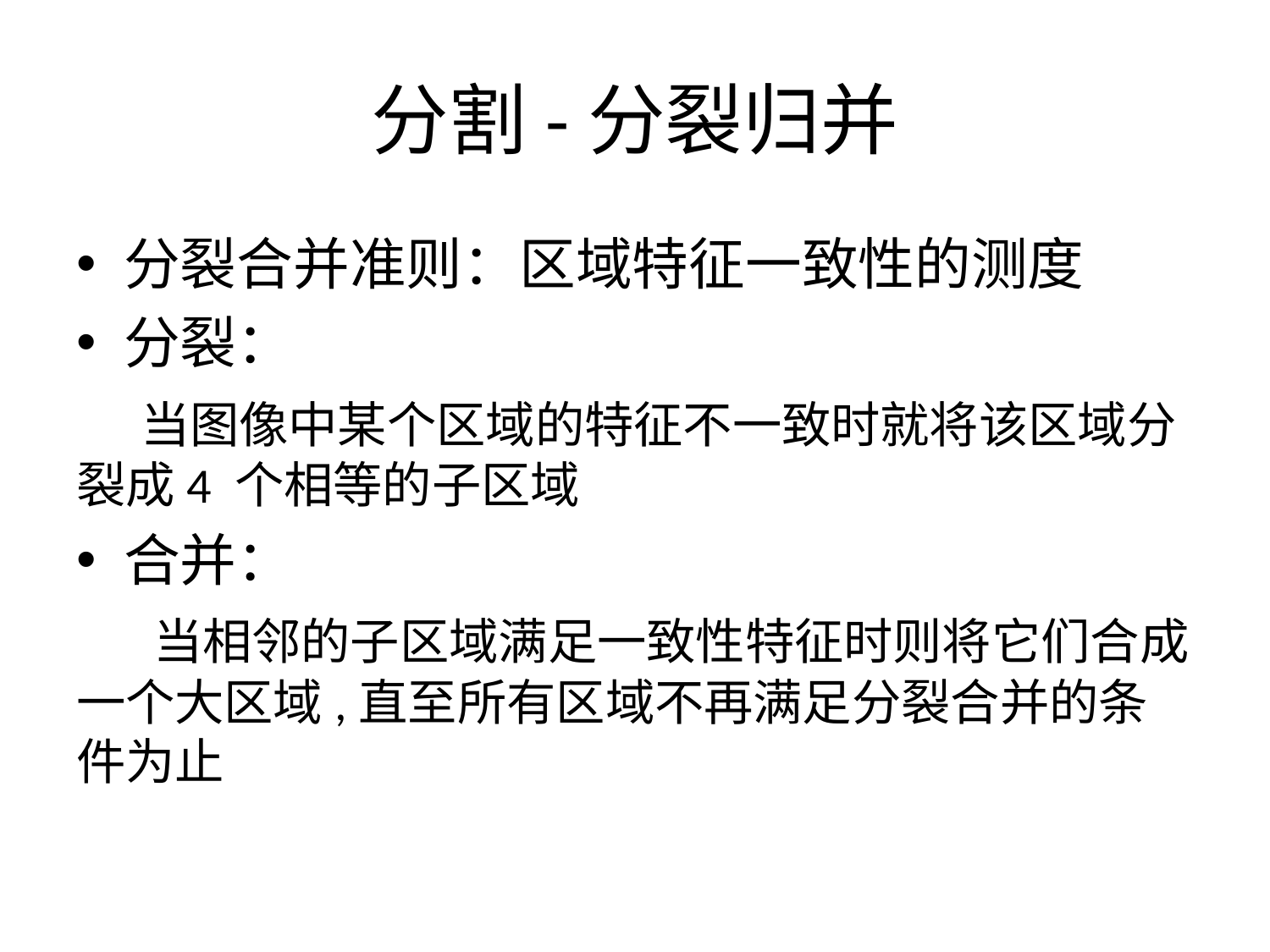

# 分割-分裂归并
分裂合并准则：区域特征一致性的测度
分裂：
    当图像中某个区域的特征不一致时就将该区域分裂成4 个相等的子区域
合并：
     当相邻的子区域满足一致性特征时则将它们合成一个大区域,直至所有区域不再满足分裂合并的条件为止